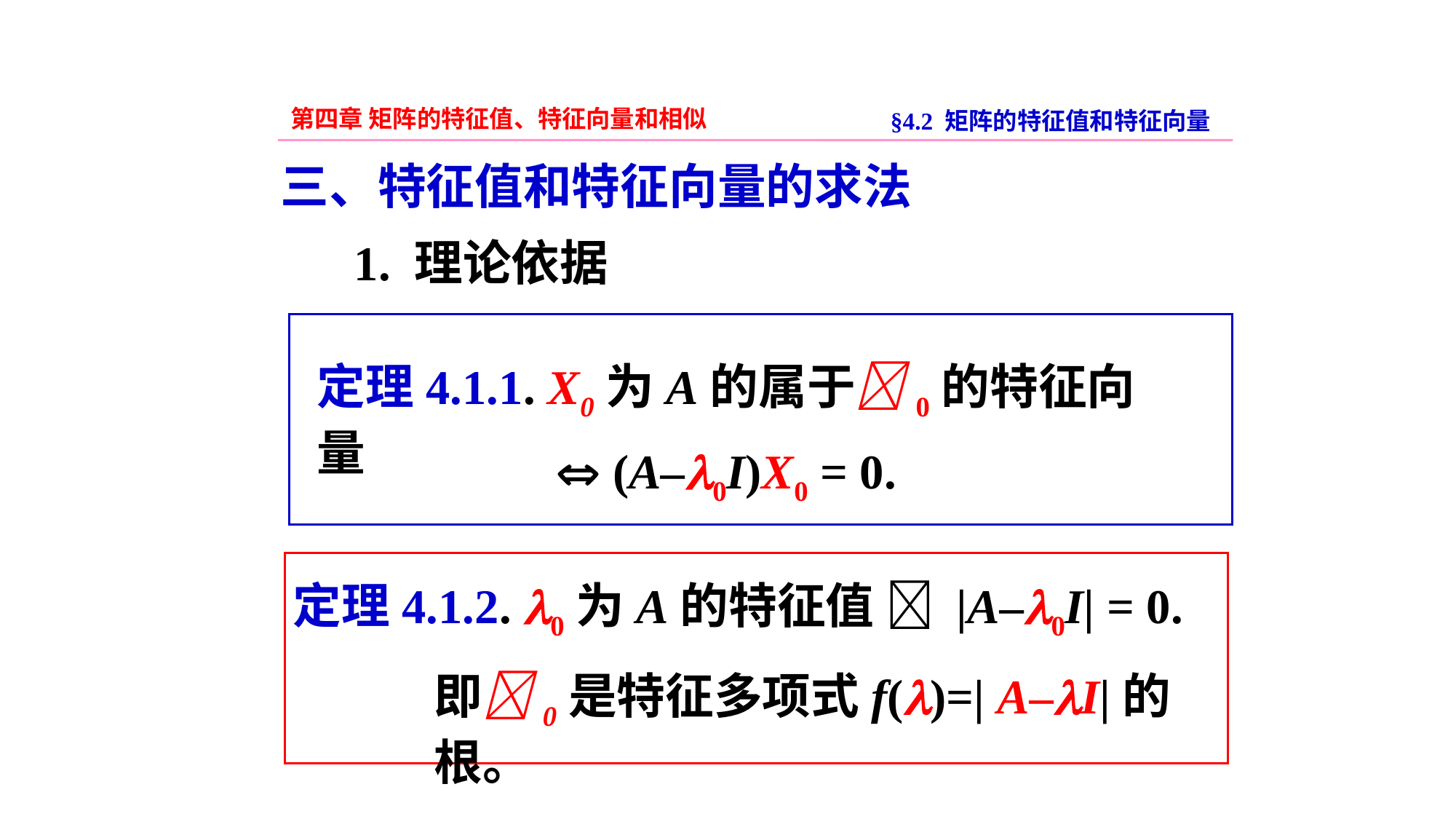

第四章 矩阵的特征值、特征向量和相似
§4.2 矩阵的特征值和特征向量

三、特征值和特征向量的求法
1. 理论依据

定理4.1.1. X0为A的属于λ0的特征向量
⇔ (A–λ0I)X0 = 0.

定理4.1.2. λ0为A的特征值 ⇔ |A–λ0I| = 0.
即λ0是特征多项式f(λ)=| A–λI|的根。
25